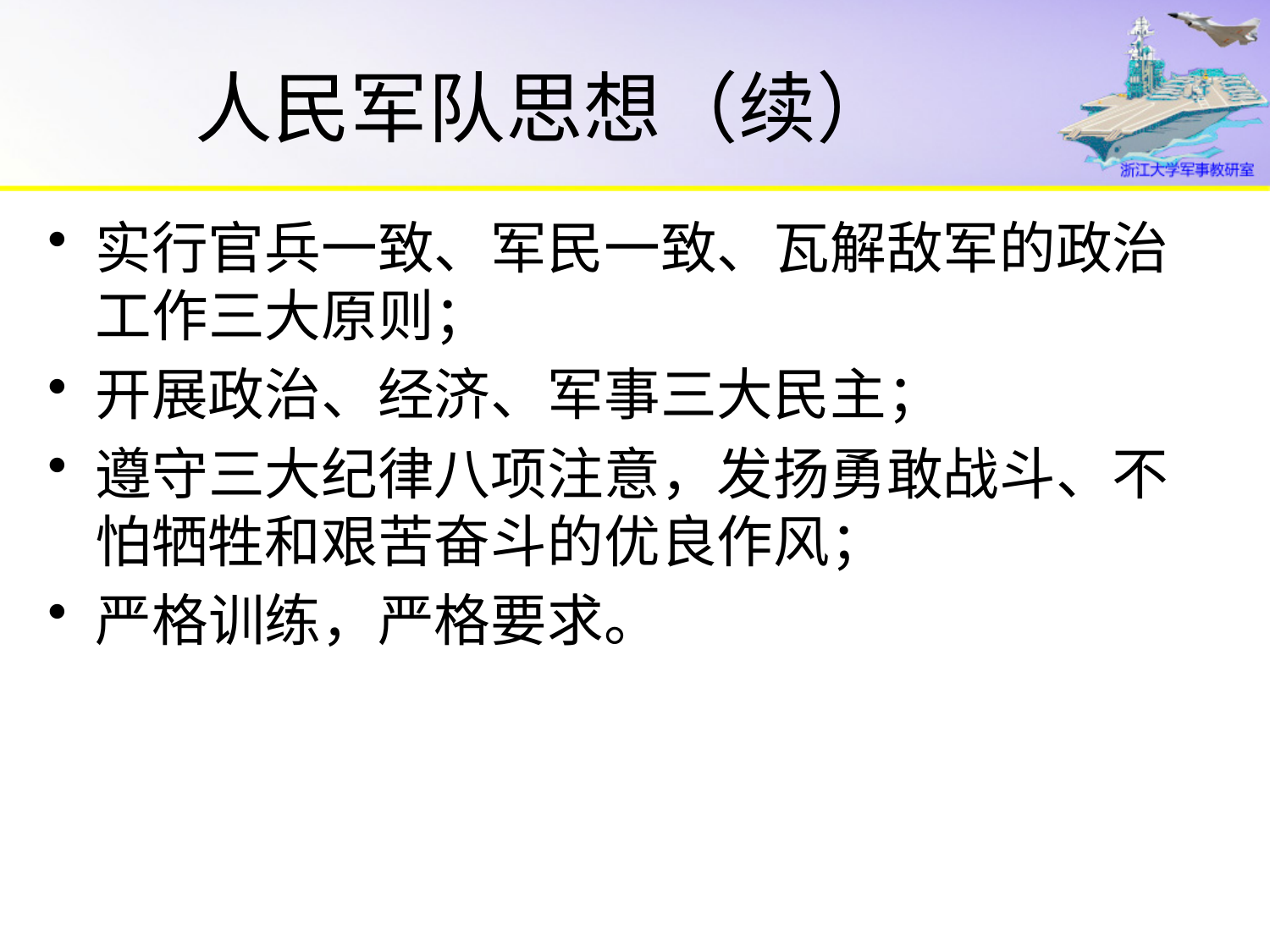

# 人民军队思想（续）
实行官兵一致、军民一致、瓦解敌军的政治工作三大原则；
开展政治、经济、军事三大民主；
遵守三大纪律八项注意，发扬勇敢战斗、不怕牺牲和艰苦奋斗的优良作风；
严格训练，严格要求。